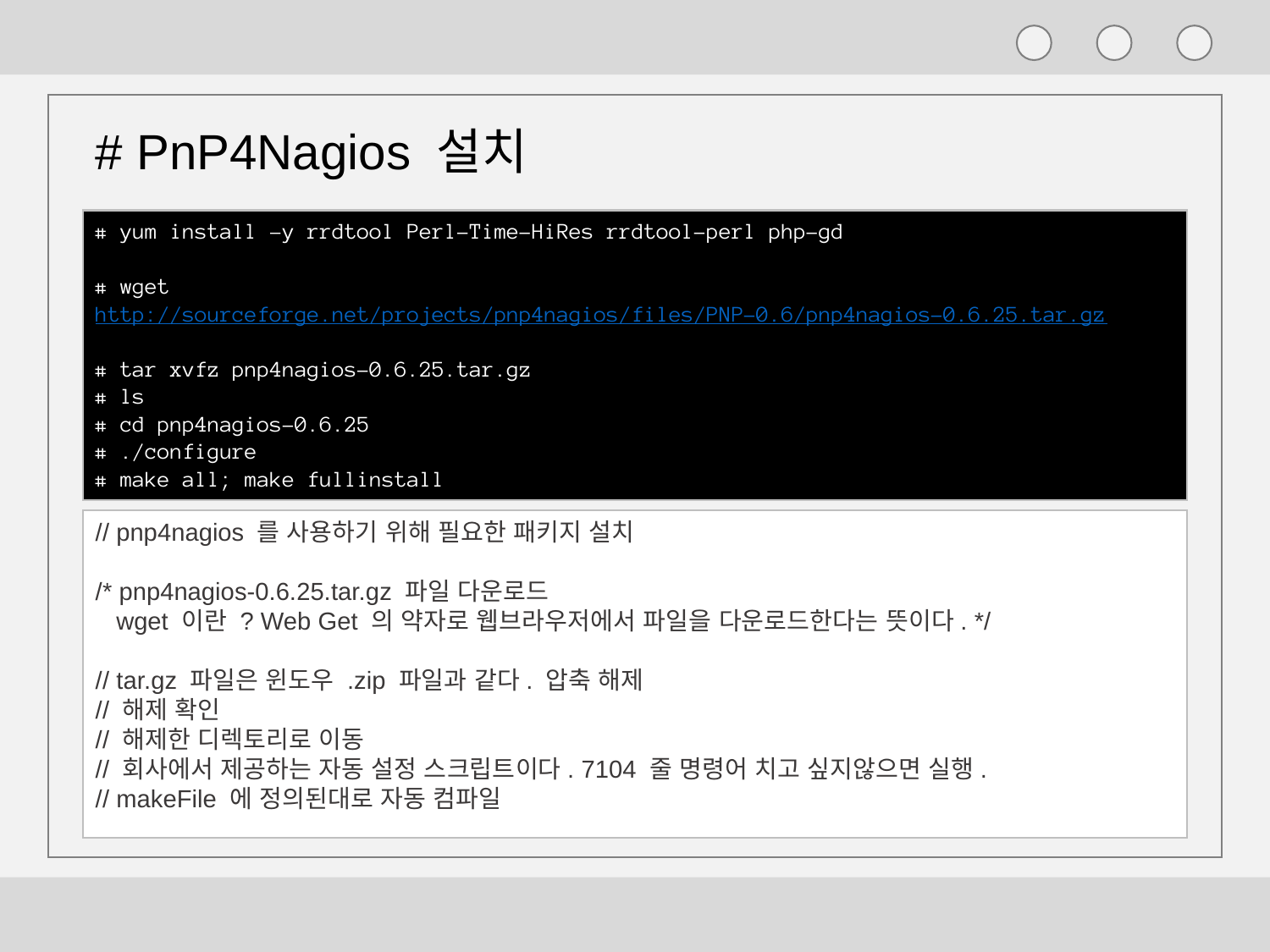

# PnP4Nagios 설치
# yum install –y rrdtool Perl-Time-HiRes rrdtool-perl php-gd

# wget http://sourceforge.net/projects/pnp4nagios/files/PNP-0.6/pnp4nagios-0.6.25.tar.gz

# tar xvfz pnp4nagios-0.6.25.tar.gz
# ls
# cd pnp4nagios-0.6.25
# ./configure
# make all; make fullinstall
// pnp4nagios 를 사용하기 위해 필요한 패키지 설치

/* pnp4nagios-0.6.25.tar.gz 파일 다운로드
   wget 이란 ? Web Get 의 약자로 웹브라우저에서 파일을 다운로드한다는 뜻이다. */

// tar.gz 파일은 윈도우 .zip 파일과 같다. 압축 해제
// 해제 확인
// 해제한 디렉토리로 이동
// 회사에서 제공하는 자동 설정 스크립트이다. 7104 줄 명령어 치고 싶지않으면 실행.
// makeFile 에 정의된대로 자동 컴파일